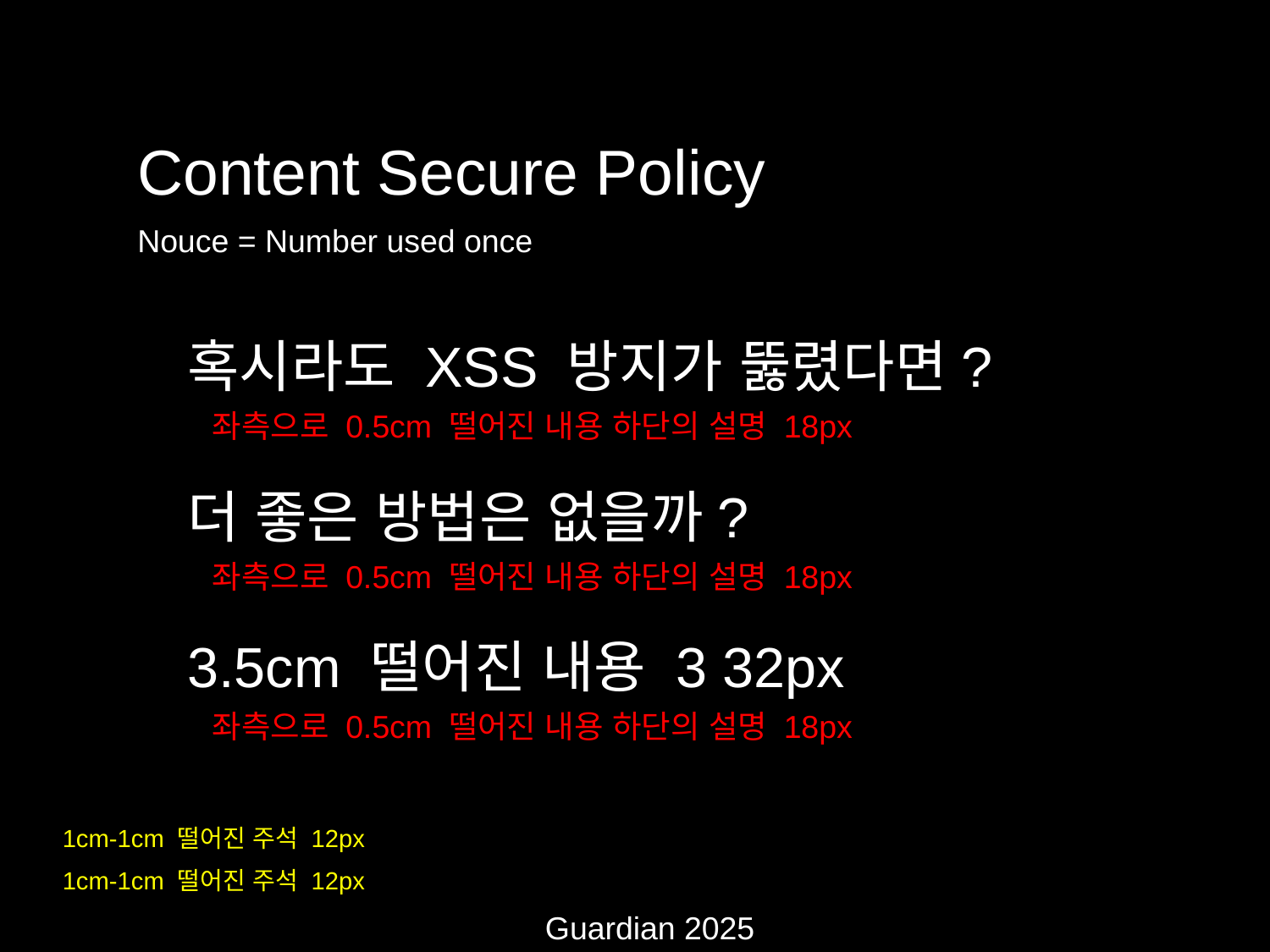

Content Secure Policy
Nouce = Number used once
혹시라도 XSS 방지가 뚫렸다면?
좌측으로 0.5cm 떨어진 내용 하단의 설명 18px
더 좋은 방법은 없을까?
좌측으로 0.5cm 떨어진 내용 하단의 설명 18px
3.5cm 떨어진 내용 3 32px
좌측으로 0.5cm 떨어진 내용 하단의 설명 18px
1cm-1cm 떨어진 주석 12px
1cm-1cm 떨어진 주석 12px